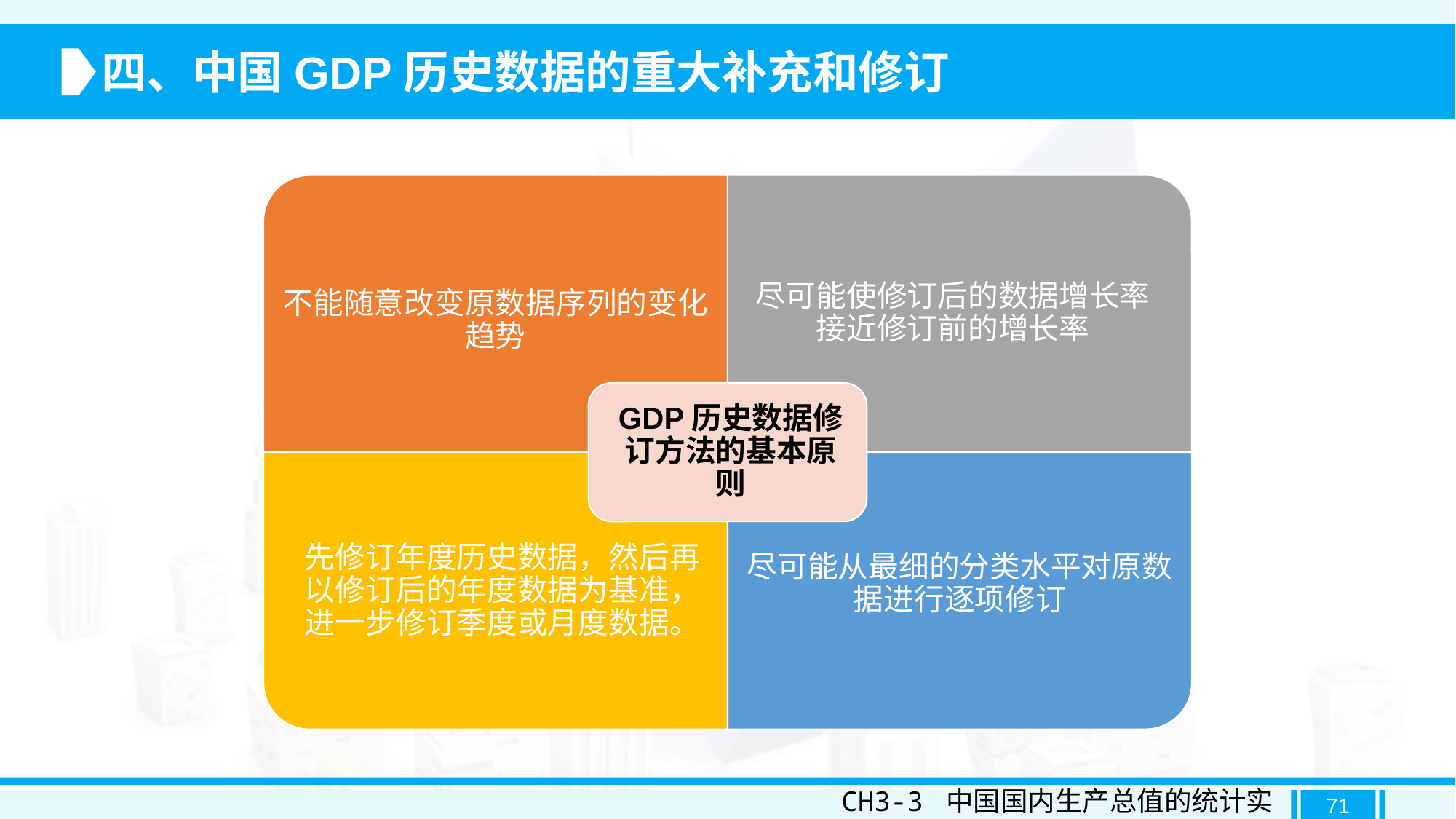

四、中国GDP历史数据的重大补充和修订

不能随意改变原数据序列的变化趋势
尽可能使修订后的数据增长率接近修订前的增长率
先修订年度历史数据，然后再以修订后的年度数据为基准，进一步修订季度或月度数据。
尽可能从最细的分类水平对原数据进行逐项修订
GDP历史数据修订方法的基本原则
CH3-3 中国国内生产总值的统计实践
71